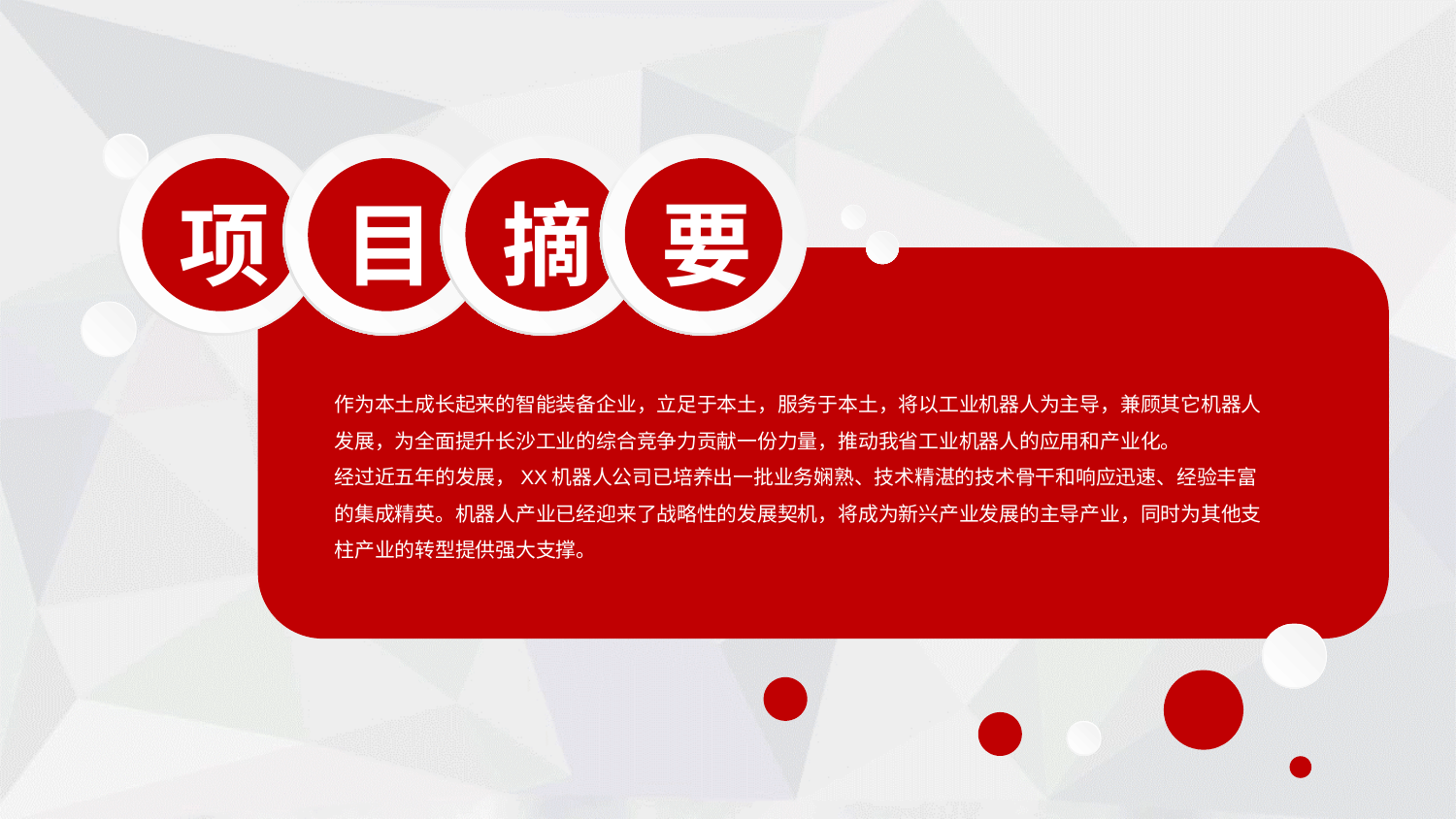

项

目

摘

要

作为本土成长起来的智能装备企业，立足于本土，服务于本土，将以工业机器人为主导，兼顾其它机器人发展，为全面提升长沙工业的综合竞争力贡献一份力量，推动我省工业机器人的应用和产业化。
经过近五年的发展，XX机器人公司已培养出一批业务娴熟、技术精湛的技术骨干和响应迅速、经验丰富的集成精英。机器人产业已经迎来了战略性的发展契机，将成为新兴产业发展的主导产业，同时为其他支柱产业的转型提供强大支撑。